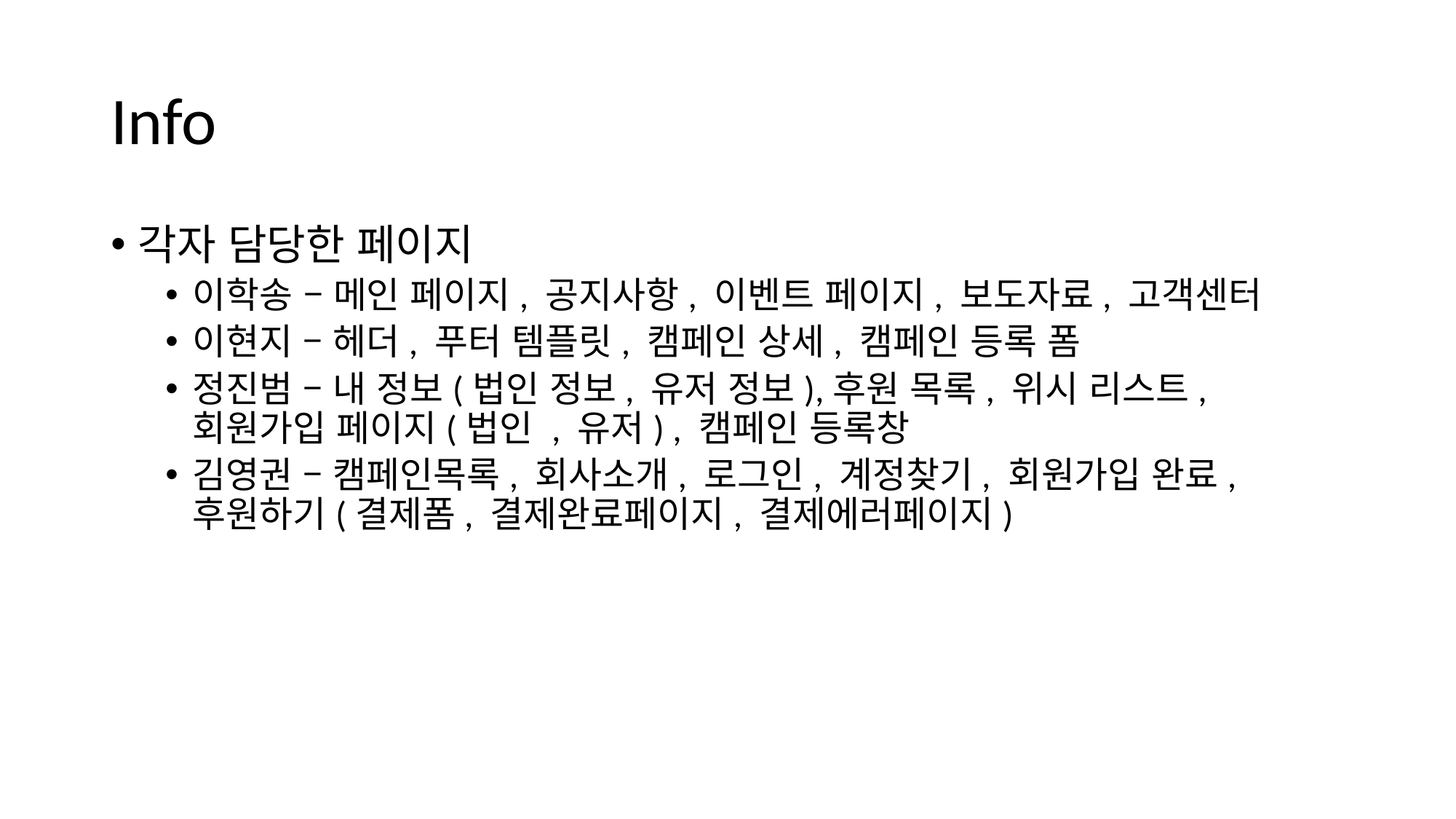

# Info
각자 담당한 페이지
이학송 – 메인 페이지, 공지사항, 이벤트 페이지, 보도자료, 고객센터
이현지 – 헤더, 푸터 템플릿, 캠페인 상세, 캠페인 등록 폼
정진범 – 내 정보(법인 정보, 유저 정보),후원 목록, 위시 리스트, 회원가입 페이지(법인 , 유저) , 캠페인 등록창
김영권 – 캠페인목록, 회사소개, 로그인, 계정찾기, 회원가입 완료, 후원하기(결제폼, 결제완료페이지, 결제에러페이지)